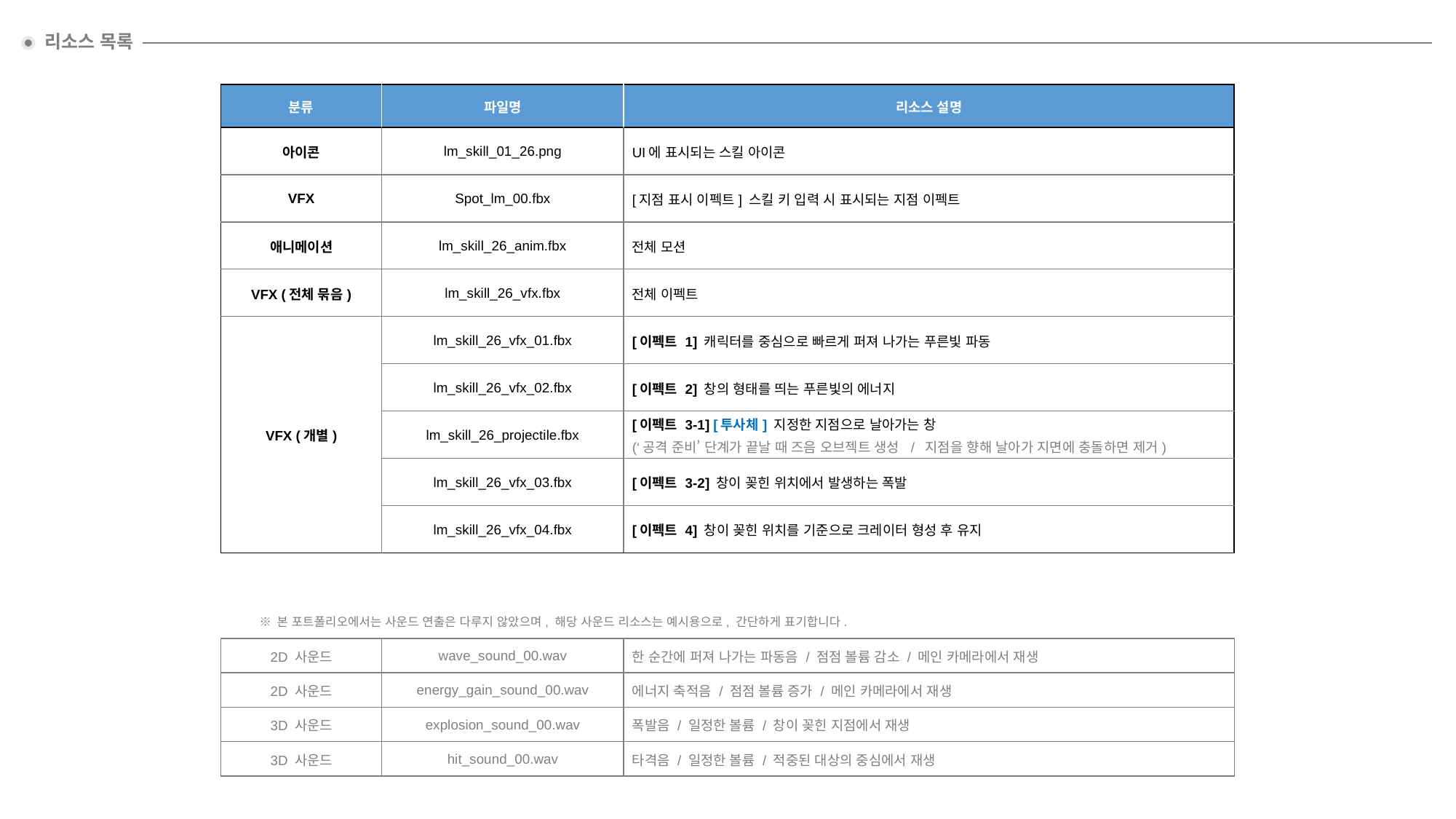

리소스 목록

| 분류 | 파일명 | 리소스 설명 |
| --- | --- | --- |
| 아이콘 | lm\_skill\_01\_26.png | UI에 표시되는 스킬 아이콘 |
| VFX | Spot\_lm\_00.fbx | [지점 표시 이펙트] 스킬 키 입력 시 표시되는 지점 이펙트 |
| 애니메이션 | lm\_skill\_26\_anim.fbx | 전체 모션 |
| VFX (전체 묶음) | lm\_skill\_26\_vfx.fbx | 전체 이펙트 |
| VFX (개별) | lm\_skill\_26\_vfx\_01.fbx | [이펙트 1] 캐릭터를 중심으로 빠르게 퍼져 나가는 푸른빛 파동 |
|  | lm\_skill\_26\_vfx\_02.fbx | [이펙트 2] 창의 형태를 띄는 푸른빛의 에너지 |
|  | lm\_skill\_26\_projectile.fbx | [이펙트 3-1] [투사체] 지정한 지점으로 날아가는 창 (‘공격 준비’ 단계가 끝날 때 즈음 오브젝트 생성 / 지점을 향해 날아가 지면에 충돌하면 제거) |
|  | lm\_skill\_26\_vfx\_03.fbx | [이펙트 3-2] 창이 꽂힌 위치에서 발생하는 폭발 |
|  | lm\_skill\_26\_vfx\_04.fbx | [이펙트 4] 창이 꽂힌 위치를 기준으로 크레이터 형성 후 유지 |
※ 본 포트폴리오에서는 사운드 연출은 다루지 않았으며, 해당 사운드 리소스는 예시용으로, 간단하게 표기합니다.
| 2D 사운드 | wave\_sound\_00.wav | 한 순간에 퍼져 나가는 파동음 / 점점 볼륨 감소 / 메인 카메라에서 재생 |
| --- | --- | --- |
| 2D 사운드 | energy\_gain\_sound\_00.wav | 에너지 축적음 / 점점 볼륨 증가 / 메인 카메라에서 재생 |
| 3D 사운드 | explosion\_sound\_00.wav | 폭발음 / 일정한 볼륨 / 창이 꽂힌 지점에서 재생 |
| 3D 사운드 | hit\_sound\_00.wav | 타격음 / 일정한 볼륨 / 적중된 대상의 중심에서 재생 |